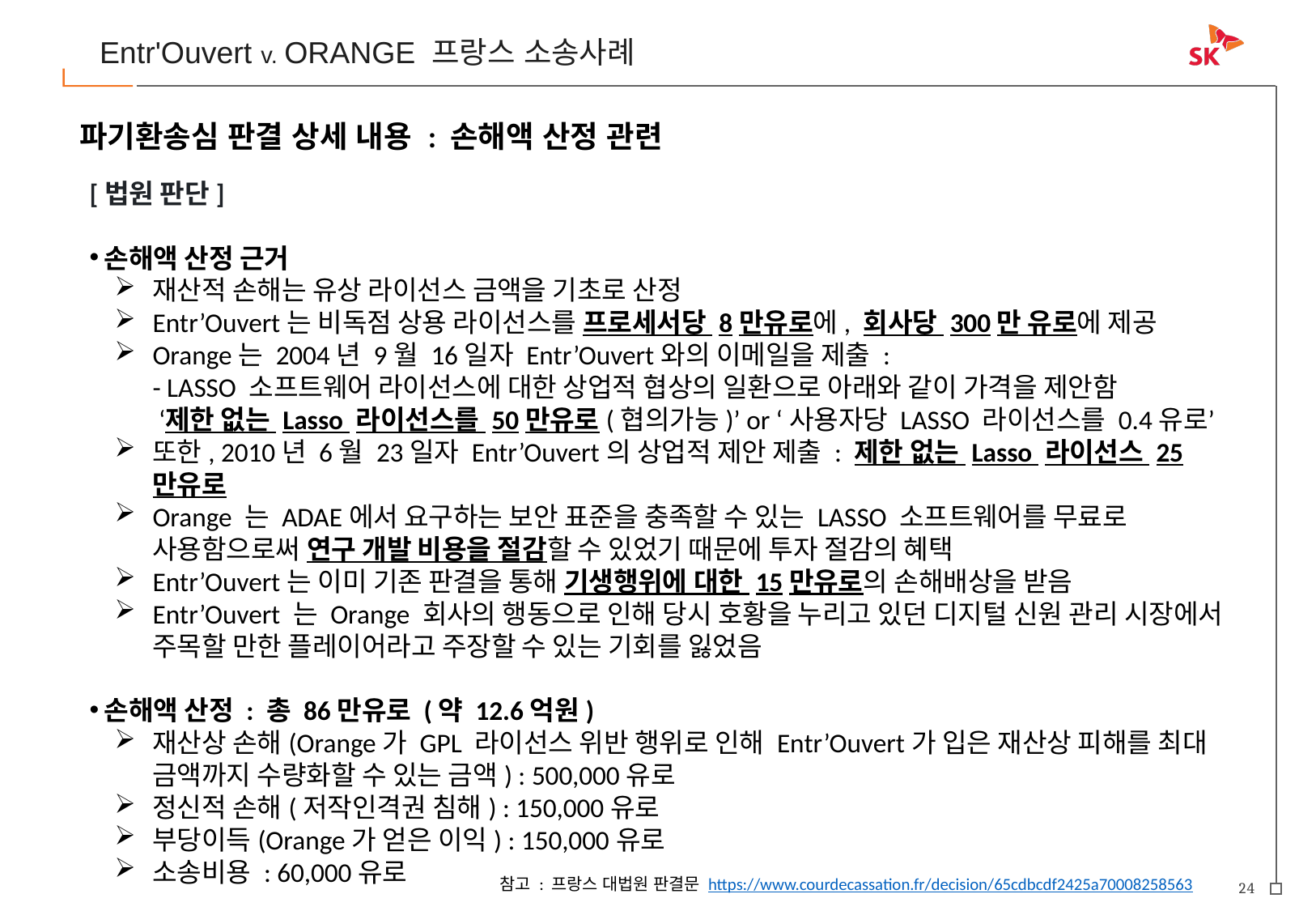

Entr'Ouvert v. ORANGE 프랑스 소송사례
파기환송심 판결 상세 내용 : 손해액 산정 관련
[법원 판단]

손해액 산정 근거
재산적 손해는 유상 라이선스 금액을 기초로 산정
Entr’Ouvert는 비독점 상용 라이선스를 프로세서당 8만유로에, 회사당 300만 유로에 제공
Orange는 2004년 9월 16일자 Entr’Ouvert와의 이메일을 제출 :
- LASSO 소프트웨어 라이선스에 대한 상업적 협상의 일환으로 아래와 같이 가격을 제안함
 ‘제한 없는 Lasso 라이선스를 50만유로(협의가능)’ or ‘사용자당 LASSO 라이선스를 0.4유로’
또한, 2010년 6월 23일자 Entr’Ouvert의 상업적 제안 제출 : 제한 없는 Lasso 라이선스 25만유로
Orange 는 ADAE에서 요구하는 보안 표준을 충족할 수 있는 LASSO 소프트웨어를 무료로 사용함으로써 연구 개발 비용을 절감할 수 있었기 때문에 투자 절감의 혜택
Entr’Ouvert는 이미 기존 판결을 통해 기생행위에 대한 15만유로의 손해배상을 받음
Entr’Ouvert 는 Orange 회사의 행동으로 인해 당시 호황을 누리고 있던 디지털 신원 관리 시장에서 주목할 만한 플레이어라고 주장할 수 있는 기회를 잃었음

손해액 산정 : 총 86만유로 (약 12.6억원)
재산상 손해(Orange가 GPL 라이선스 위반 행위로 인해 Entr’Ouvert가 입은 재산상 피해를 최대 금액까지 수량화할 수 있는 금액) : 500,000유로
정신적 손해(저작인격권 침해) : 150,000유로
부당이득(Orange가 얻은 이익) : 150,000유로
소송비용 : 60,000유로
참고 : 프랑스 대법원 판결문 https://www.courdecassation.fr/decision/65cdbcdf2425a70008258563